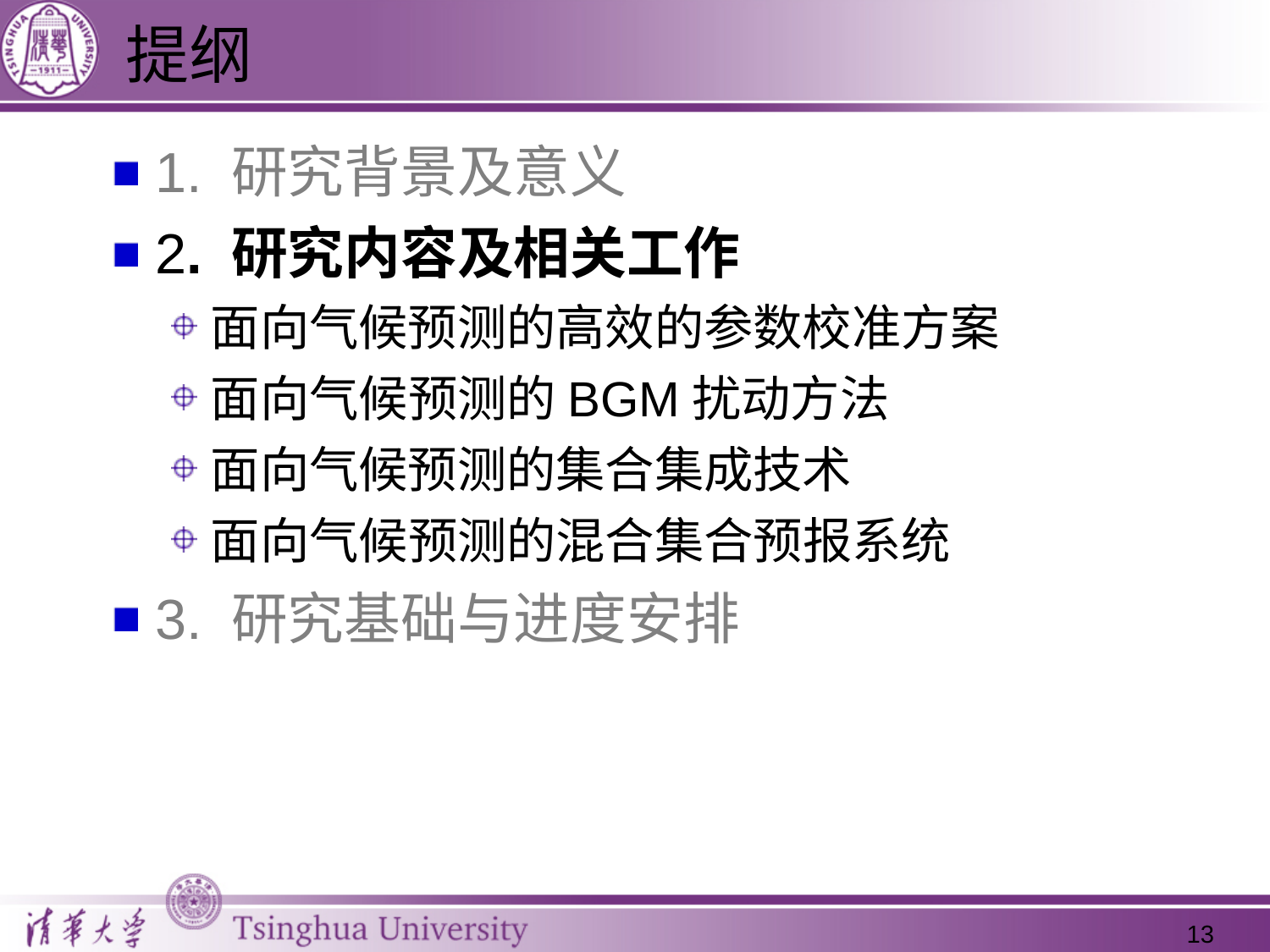

# 提纲
1. 研究背景及意义
2. 研究内容及相关工作
面向气候预测的高效的参数校准方案
面向气候预测的BGM扰动方法
面向气候预测的集合集成技术
面向气候预测的混合集合预报系统
3. 研究基础与进度安排
13